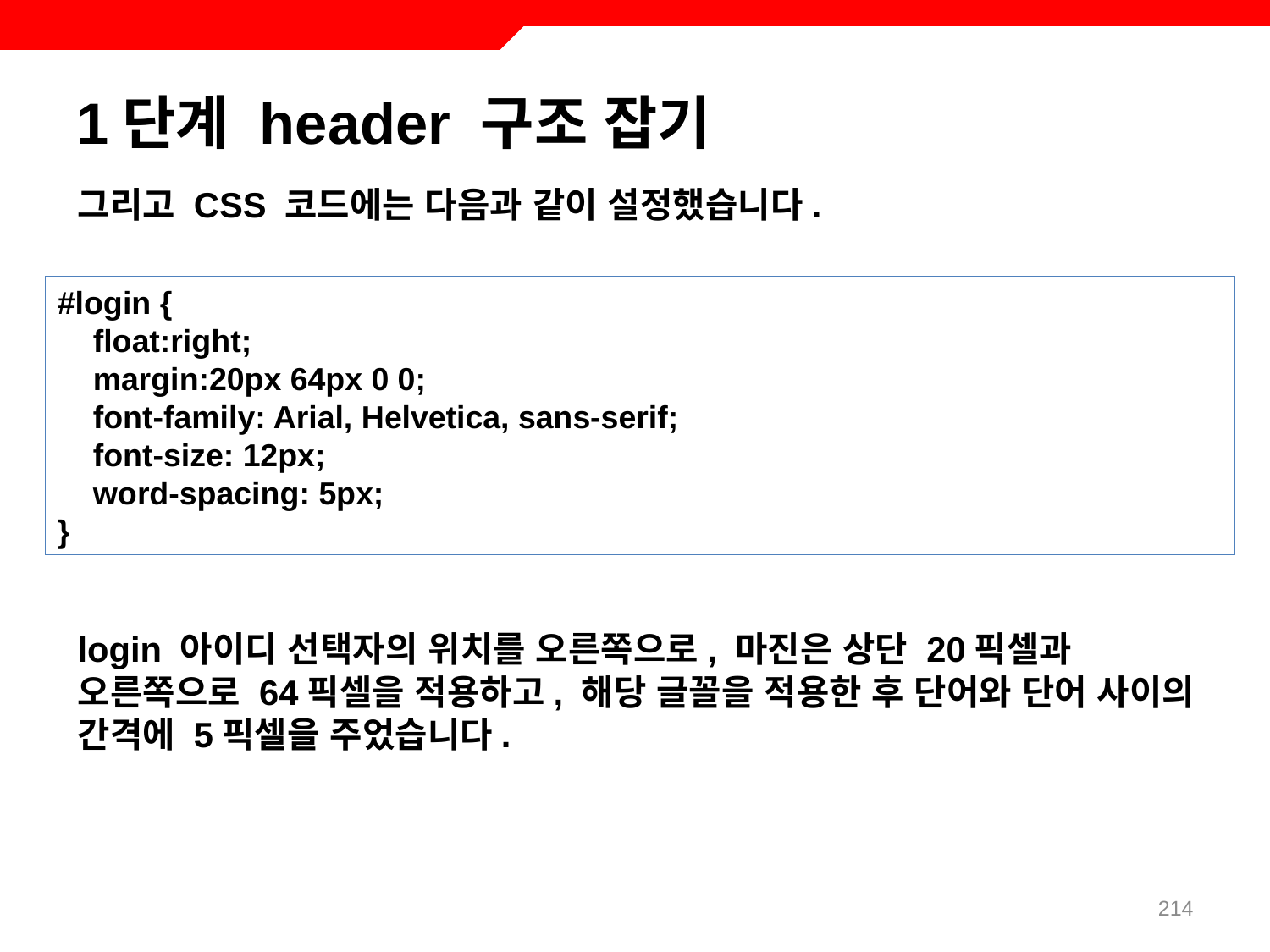

# 1단계 header 구조 잡기
그리고 CSS 코드에는 다음과 같이 설정했습니다.

login 아이디 선택자의 위치를 오른쪽으로, 마진은 상단 20픽셀과 오른쪽으로 64픽셀을 적용하고, 해당 글꼴을 적용한 후 단어와 단어 사이의 간격에 5픽셀을 주었습니다.

#login {
    float:right;
    margin:20px 64px 0 0;
    font-family: Arial, Helvetica, sans-serif;
    font-size: 12px;
    word-spacing: 5px;
}
214